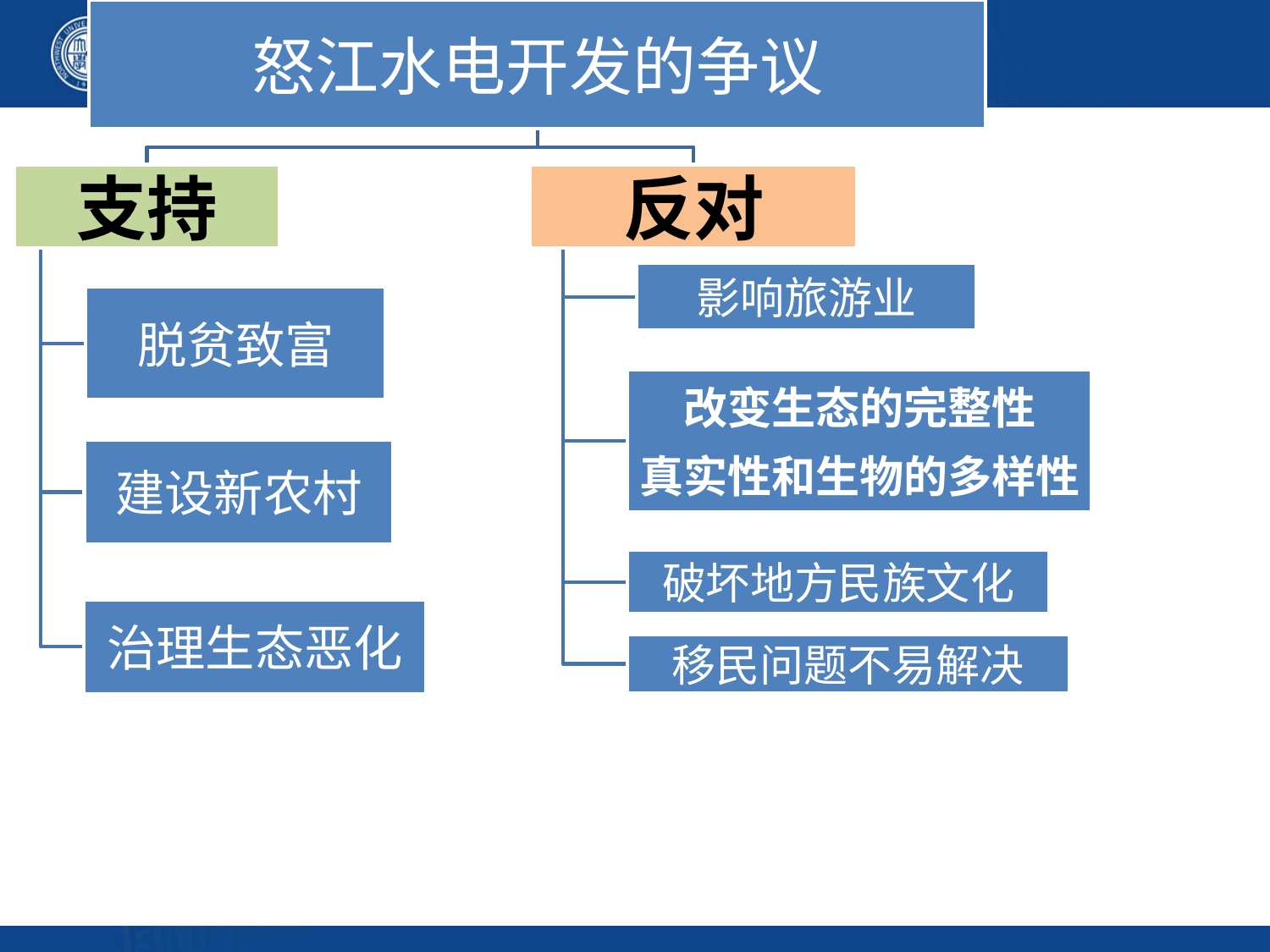

怒江水电开发的争议
支持
脱贫致富
建设新农村
治理生态恶化
反对
影响旅游业
改变生态的完整性
真实性和生物的多样性
破坏地方民族文化
移民问题不易解决